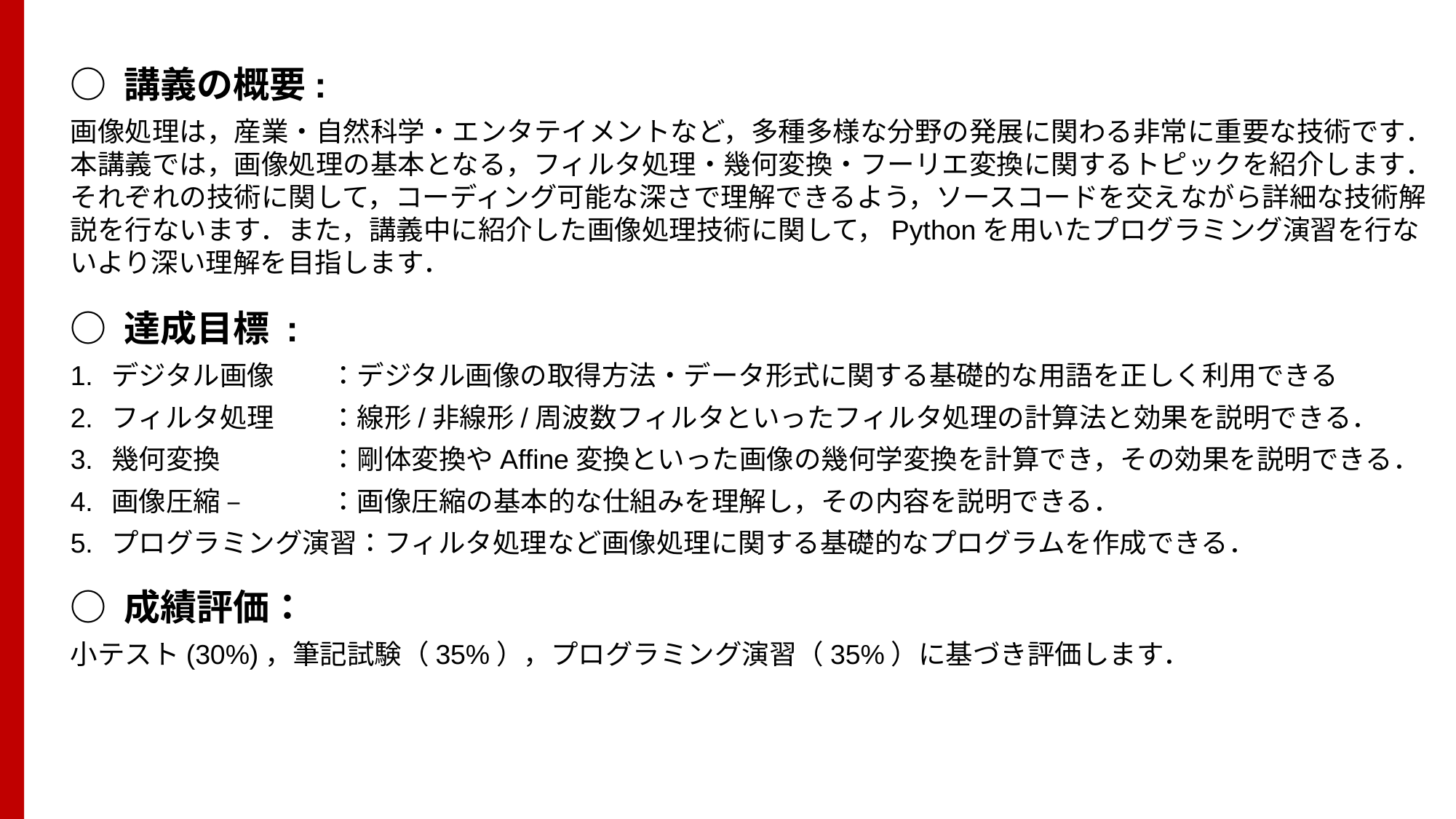

○ 講義の概要:
画像処理は，産業・自然科学・エンタテイメントなど，多種多様な分野の発展に関わる非常に重要な技術です．本講義では，画像処理の基本となる，フィルタ処理・幾何変換・フーリエ変換に関するトピックを紹介します．それぞれの技術に関して，コーディング可能な深さで理解できるよう，ソースコードを交えながら詳細な技術解説を行ないます．また，講義中に紹介した画像処理技術に関して，Pythonを用いたプログラミング演習を行ないより深い理解を目指します．

○ 達成目標 :
デジタル画像	：デジタル画像の取得方法・データ形式に関する基礎的な用語を正しく利用できる
フィルタ処理	：線形/非線形/周波数フィルタといったフィルタ処理の計算法と効果を説明できる．
幾何変換	：剛体変換やAffine変換といった画像の幾何学変換を計算でき，その効果を説明できる．
画像圧縮 –	：画像圧縮の基本的な仕組みを理解し，その内容を説明できる．
プログラミング演習：フィルタ処理など画像処理に関する基礎的なプログラムを作成できる．

○ 成績評価：
小テスト(30%)，筆記試験（35%），プログラミング演習（35%）に基づき評価します．